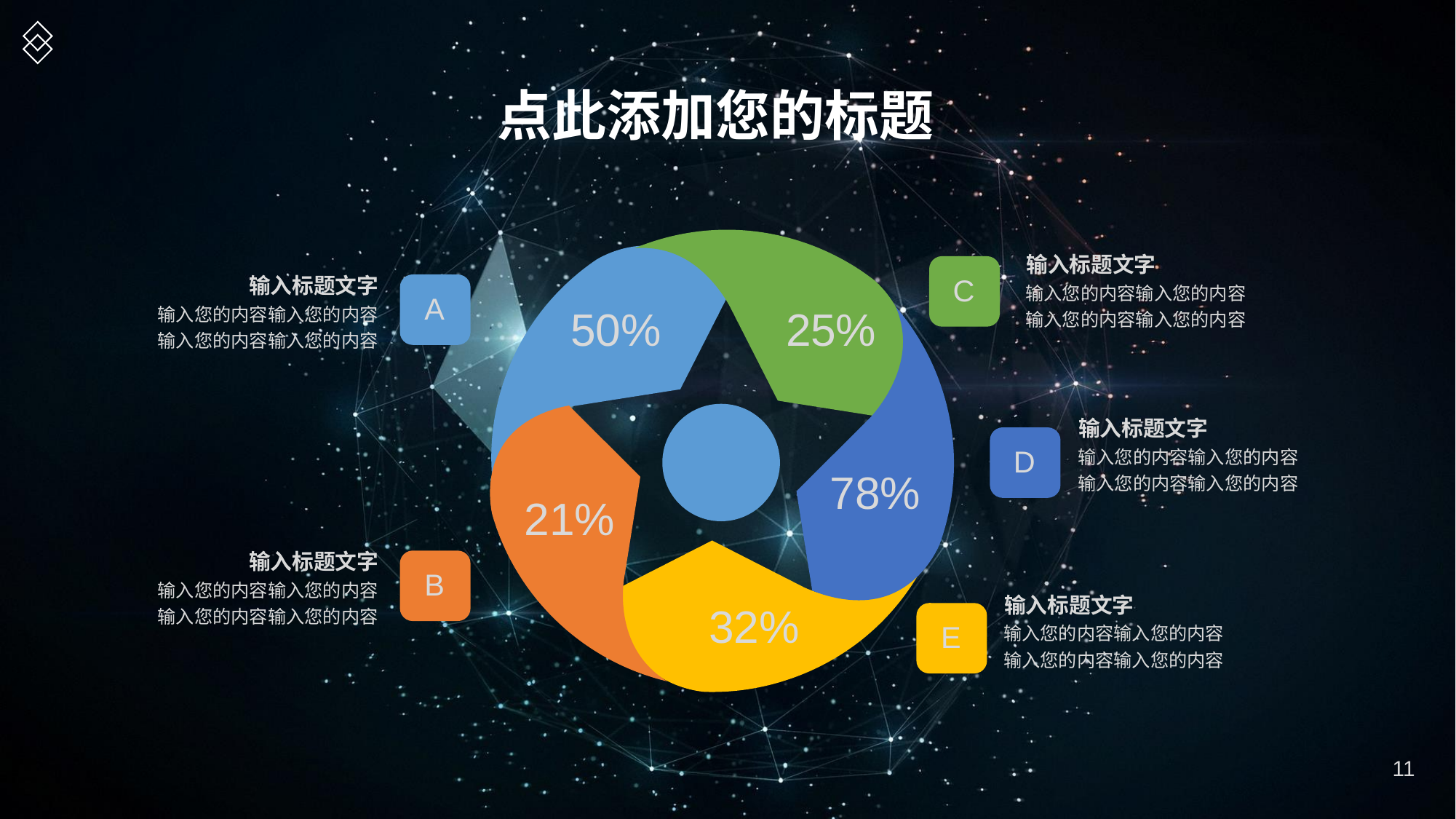

点此添加您的标题

25%

50%
输入标题文字

C
输入您的内容输入您的内容输入您的内容输入您的内容
输入标题文字

A
输入您的内容输入您的内容输入您的内容输入您的内容

78%

21%
输入标题文字

D
输入您的内容输入您的内容输入您的内容输入您的内容

32%
输入标题文字

B
输入您的内容输入您的内容输入您的内容输入您的内容
输入标题文字

E
输入您的内容输入您的内容输入您的内容输入您的内容
11